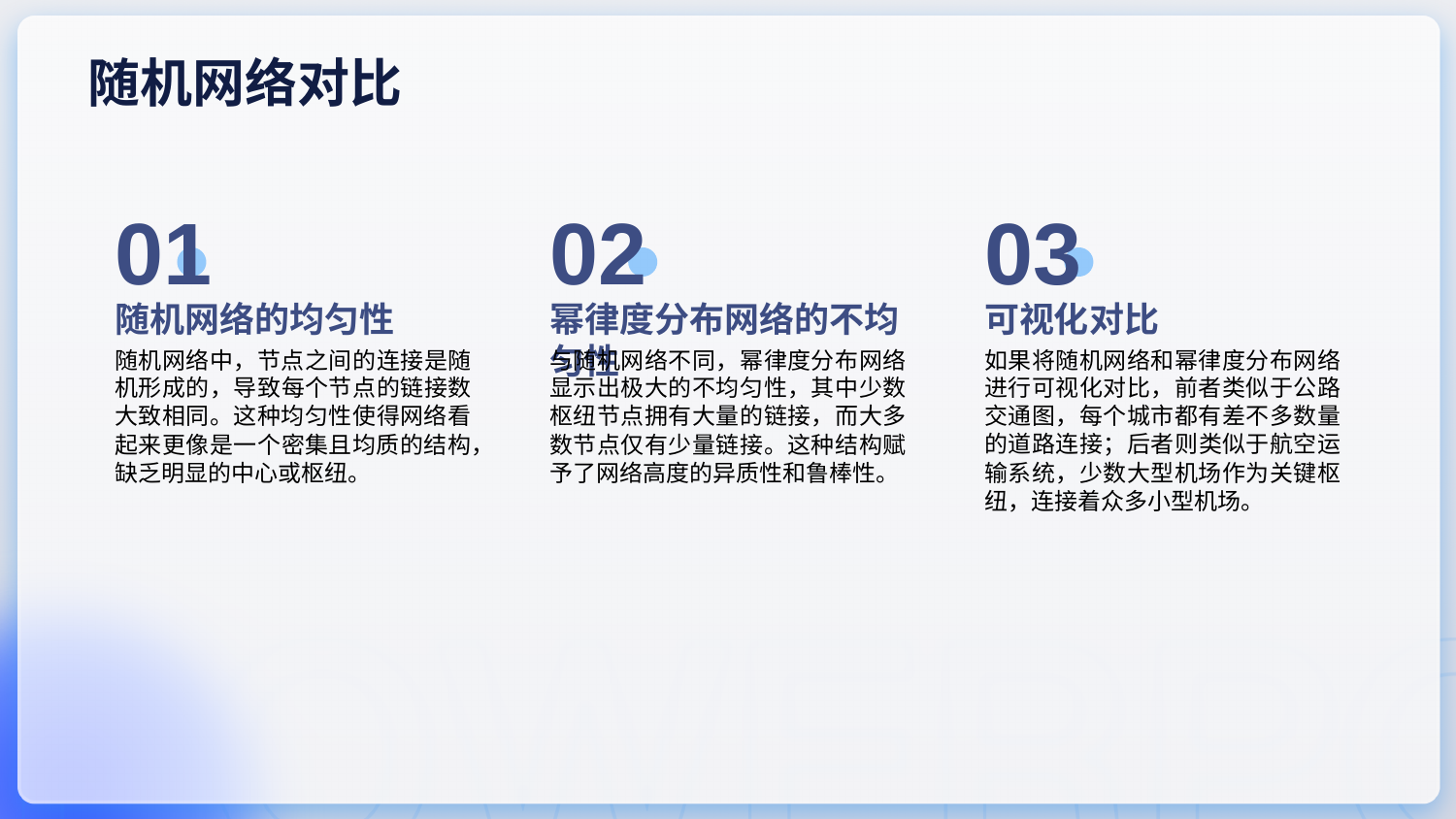

随机网络对比
01
02
03

随机网络的均匀性
幂律度分布网络的不均匀性
可视化对比
随机网络中，节点之间的连接是随机形成的，导致每个节点的链接数大致相同。这种均匀性使得网络看起来更像是一个密集且均质的结构，缺乏明显的中心或枢纽。
与随机网络不同，幂律度分布网络显示出极大的不均匀性，其中少数枢纽节点拥有大量的链接，而大多数节点仅有少量链接。这种结构赋予了网络高度的异质性和鲁棒性。
如果将随机网络和幂律度分布网络进行可视化对比，前者类似于公路交通图，每个城市都有差不多数量的道路连接；后者则类似于航空运输系统，少数大型机场作为关键枢纽，连接着众多小型机场。